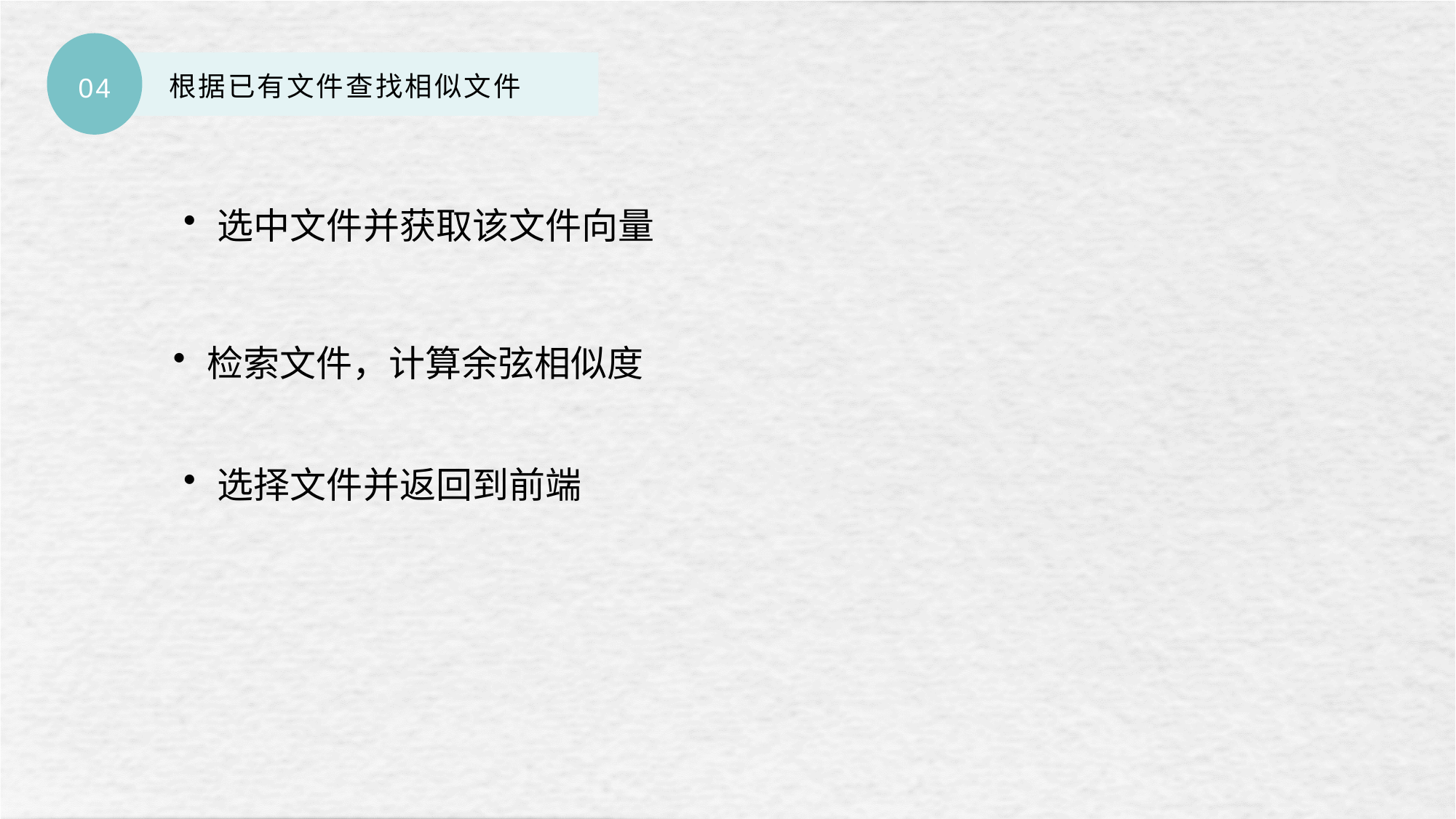

04

根据已有文件查找相似文件
选中文件并获取该文件向量
检索文件，计算余弦相似度
选择文件并返回到前端